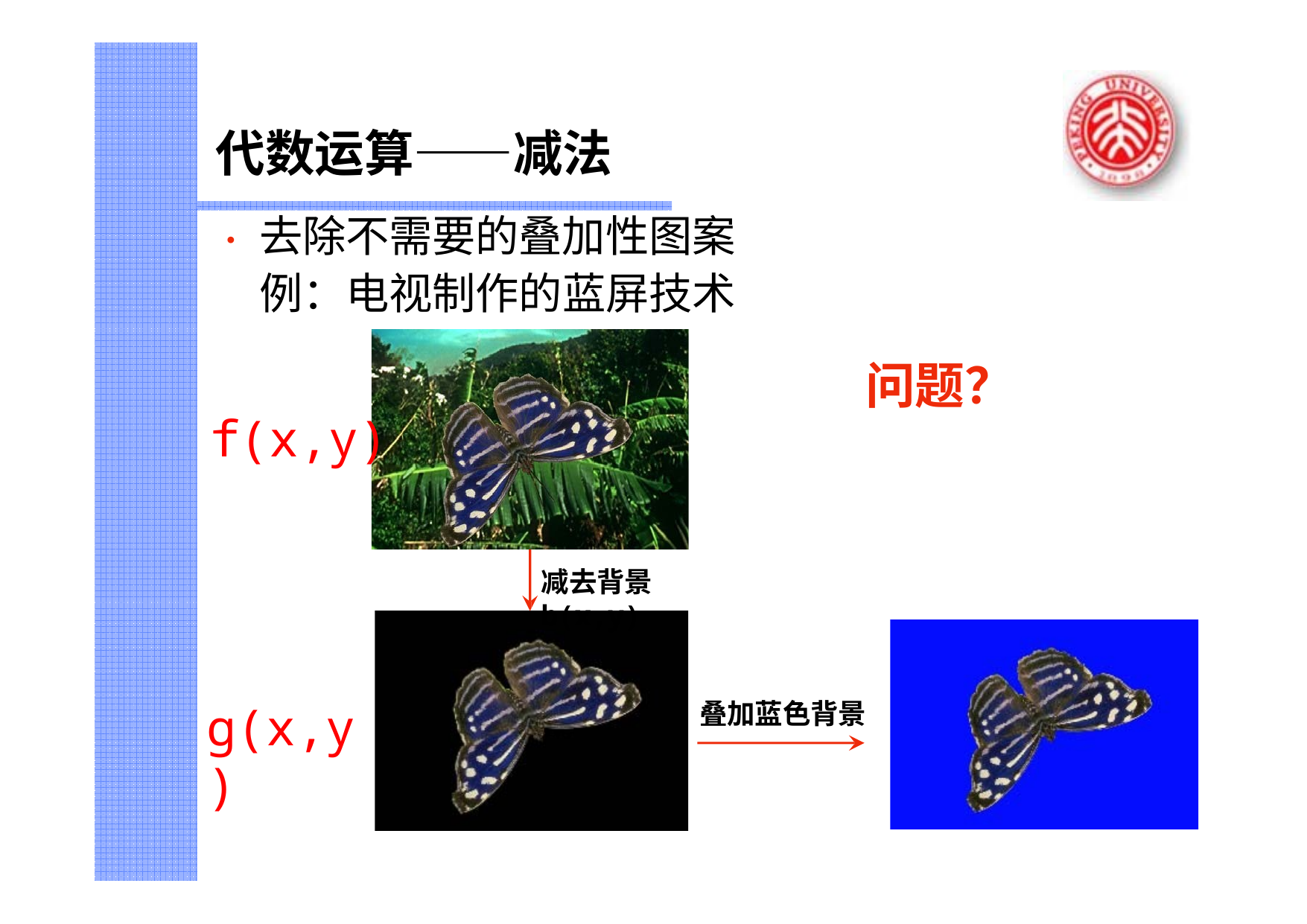

# 代数运算——减法
•	去除不需要的叠加性图案 例：电视制作的蓝屏技术

问题？
f(x,y)

减去背景b(x,y)

叠加蓝色背景
g(x,y)